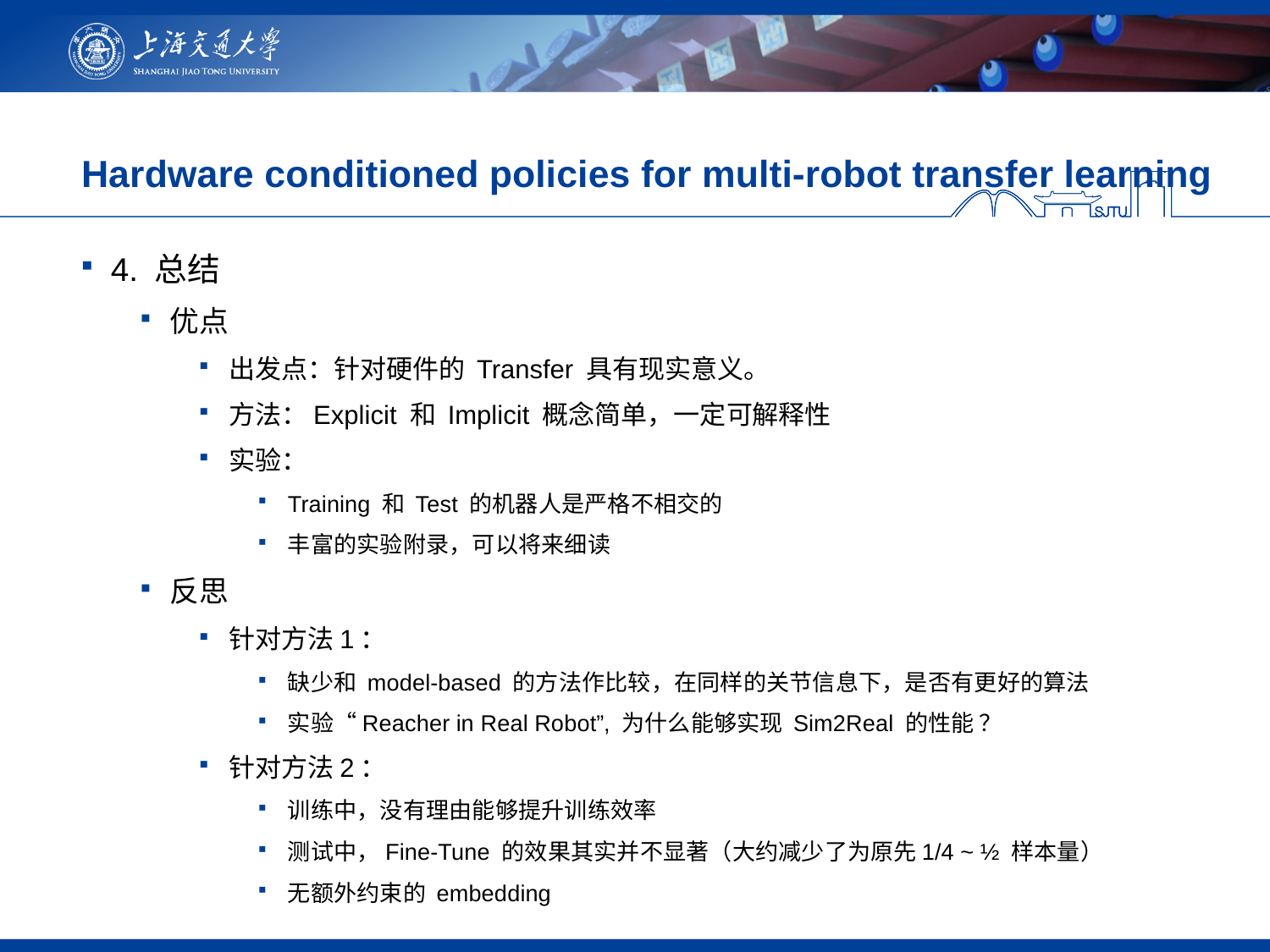

# Hardware conditioned policies for multi-robot transfer learning
4. 总结
优点
出发点：针对硬件的 Transfer 具有现实意义。
方法：Explicit 和 Implicit 概念简单，一定可解释性
实验：
Training 和 Test 的机器人是严格不相交的
丰富的实验附录，可以将来细读
反思
针对方法1：
缺少和 model-based 的方法作比较，在同样的关节信息下，是否有更好的算法
实验“Reacher in Real Robot”, 为什么能够实现 Sim2Real 的性能 ？
针对方法2：
训练中，没有理由能够提升训练效率
测试中，Fine-Tune 的效果其实并不显著（大约减少了为原先1/4 ~ ½ 样本量）
无额外约束的 embedding